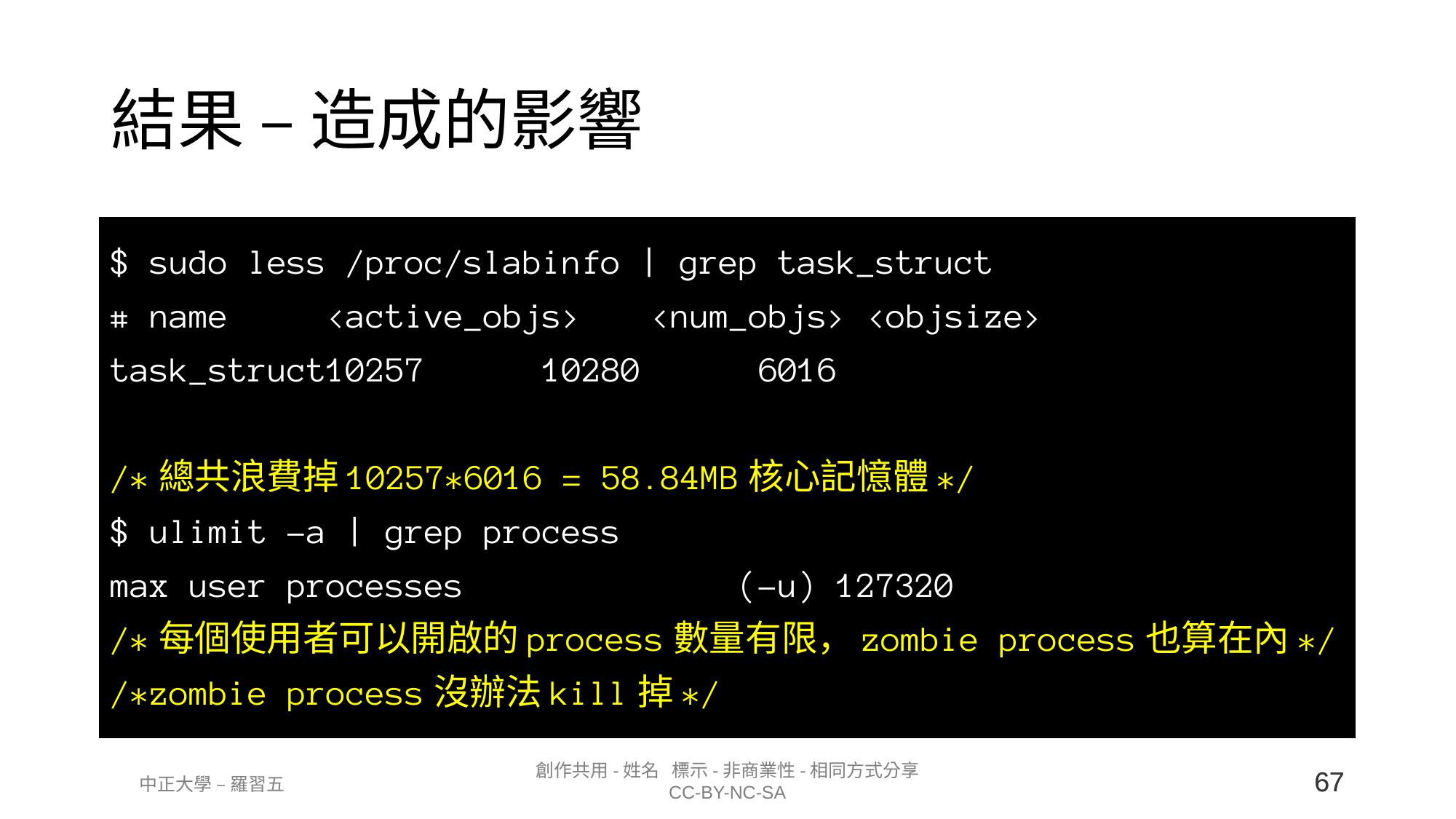

# 結果 – 造成的影響
$ sudo less /proc/slabinfo | grep task_struct
# name 		<active_objs> 	<num_objs> 	<objsize>
task_struct	10257  		10280   		6016

/*總共浪費掉10257*6016 = 58.84MB核心記憶體*/
$ ulimit -a | grep process
max user processes              (-u) 127320
/*每個使用者可以開啟的process數量有限，zombie process也算在內*/
/*zombie process沒辦法kill掉*/